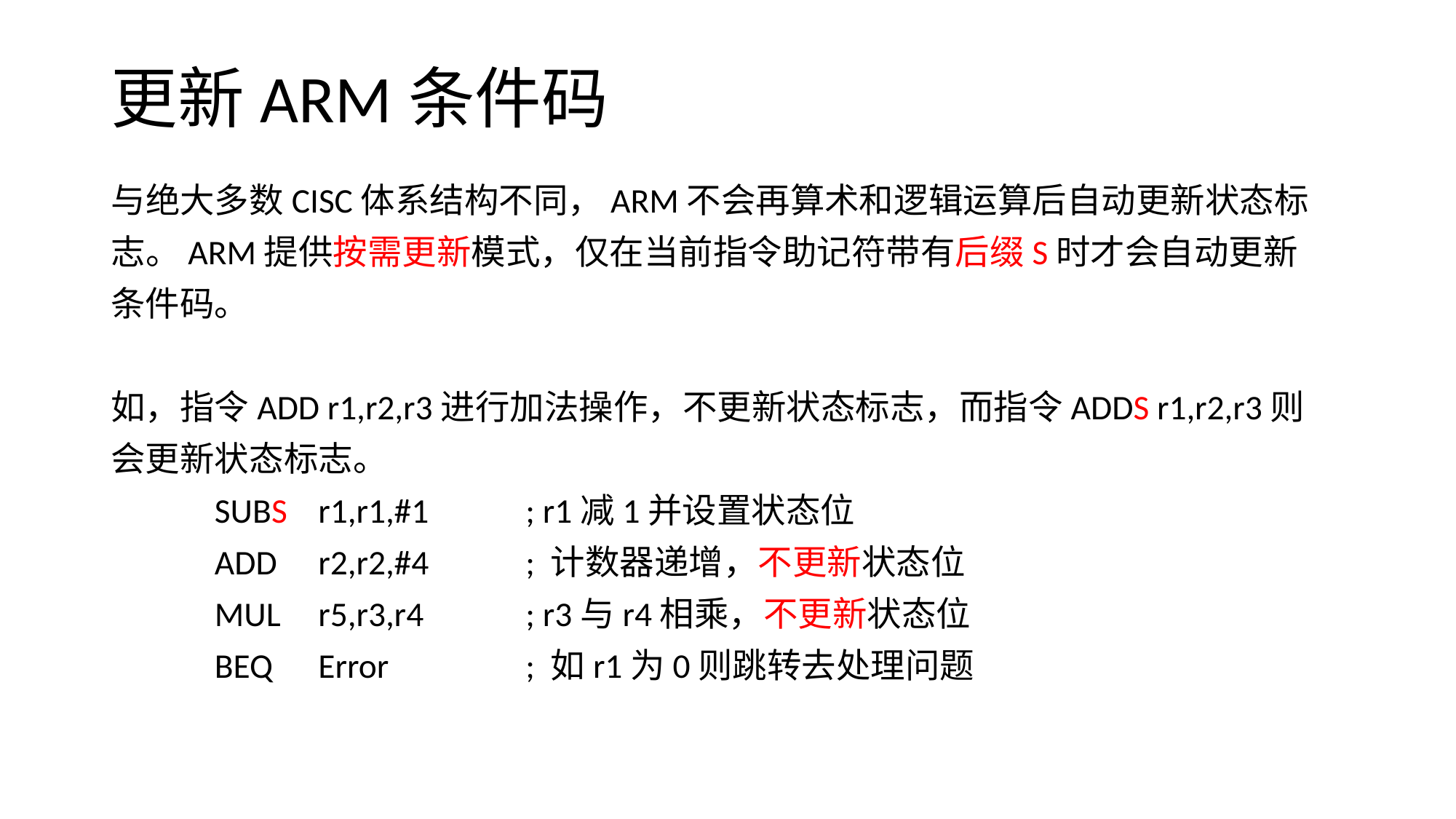

# 更新ARM条件码
与绝大多数CISC体系结构不同，ARM不会再算术和逻辑运算后自动更新状态标
志。ARM提供按需更新模式，仅在当前指令助记符带有后缀S时才会自动更新
条件码。

如，指令ADD r1,r2,r3进行加法操作，不更新状态标志，而指令ADDS r1,r2,r3则
会更新状态标志。
	SUBS	r1,r1,#1	; r1减1并设置状态位
	ADD	r2,r2,#4	; 计数器递增，不更新状态位
	MUL	r5,r3,r4	; r3与r4相乘，不更新状态位
	BEQ	Error		; 如r1为0则跳转去处理问题